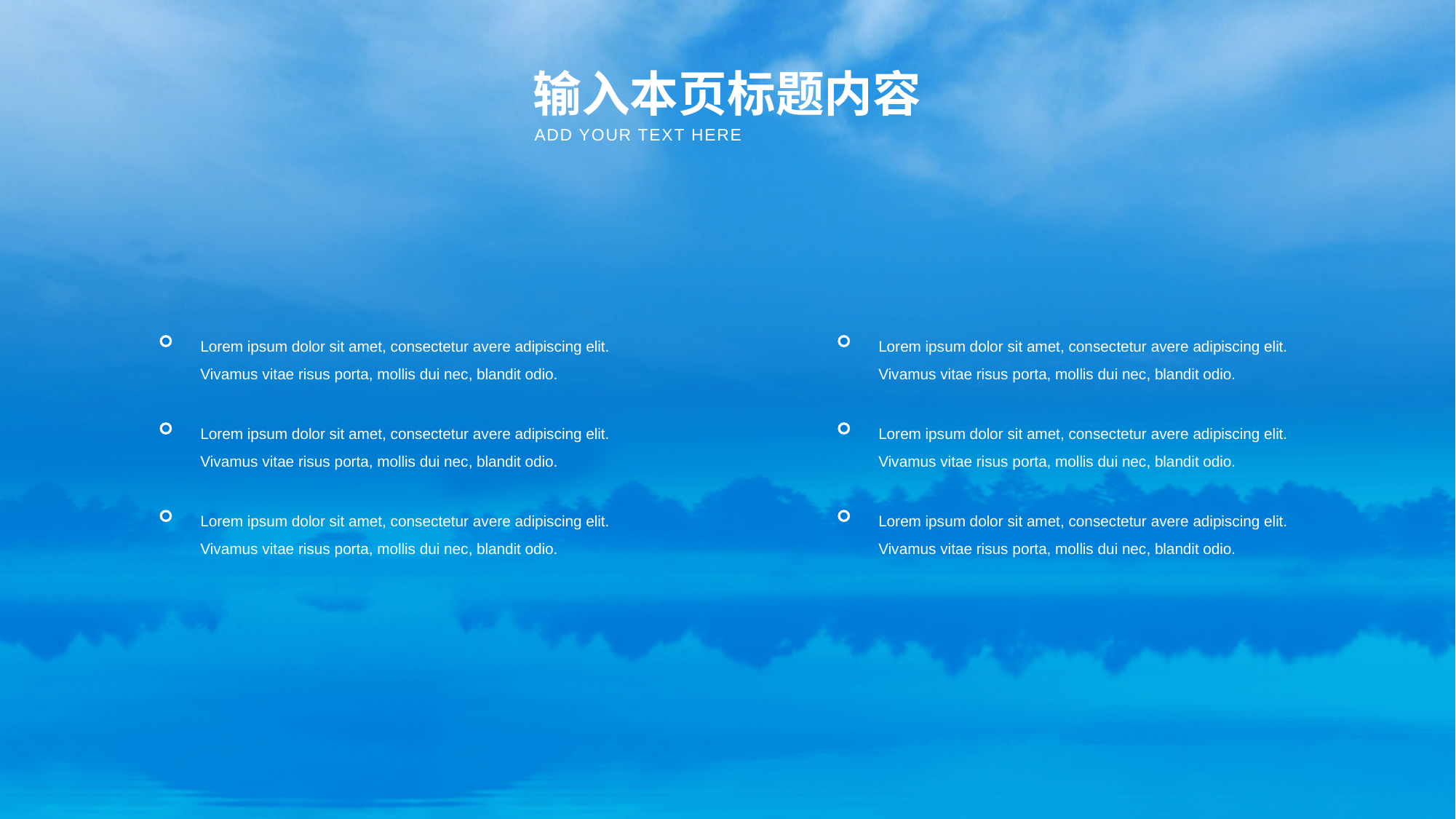

输入本页标题内容
ADD YOUR TEXT HERE
Lorem ipsum dolor sit amet, consectetur avere adipiscing elit. Vivamus vitae risus porta, mollis dui nec, blandit odio.
Lorem ipsum dolor sit amet, consectetur avere adipiscing elit. Vivamus vitae risus porta, mollis dui nec, blandit odio.

Lorem ipsum dolor sit amet, consectetur avere adipiscing elit. Vivamus vitae risus porta, mollis dui nec, blandit odio.
Lorem ipsum dolor sit amet, consectetur avere adipiscing elit. Vivamus vitae risus porta, mollis dui nec, blandit odio.

Lorem ipsum dolor sit amet, consectetur avere adipiscing elit. Vivamus vitae risus porta, mollis dui nec, blandit odio.
Lorem ipsum dolor sit amet, consectetur avere adipiscing elit. Vivamus vitae risus porta, mollis dui nec, blandit odio.